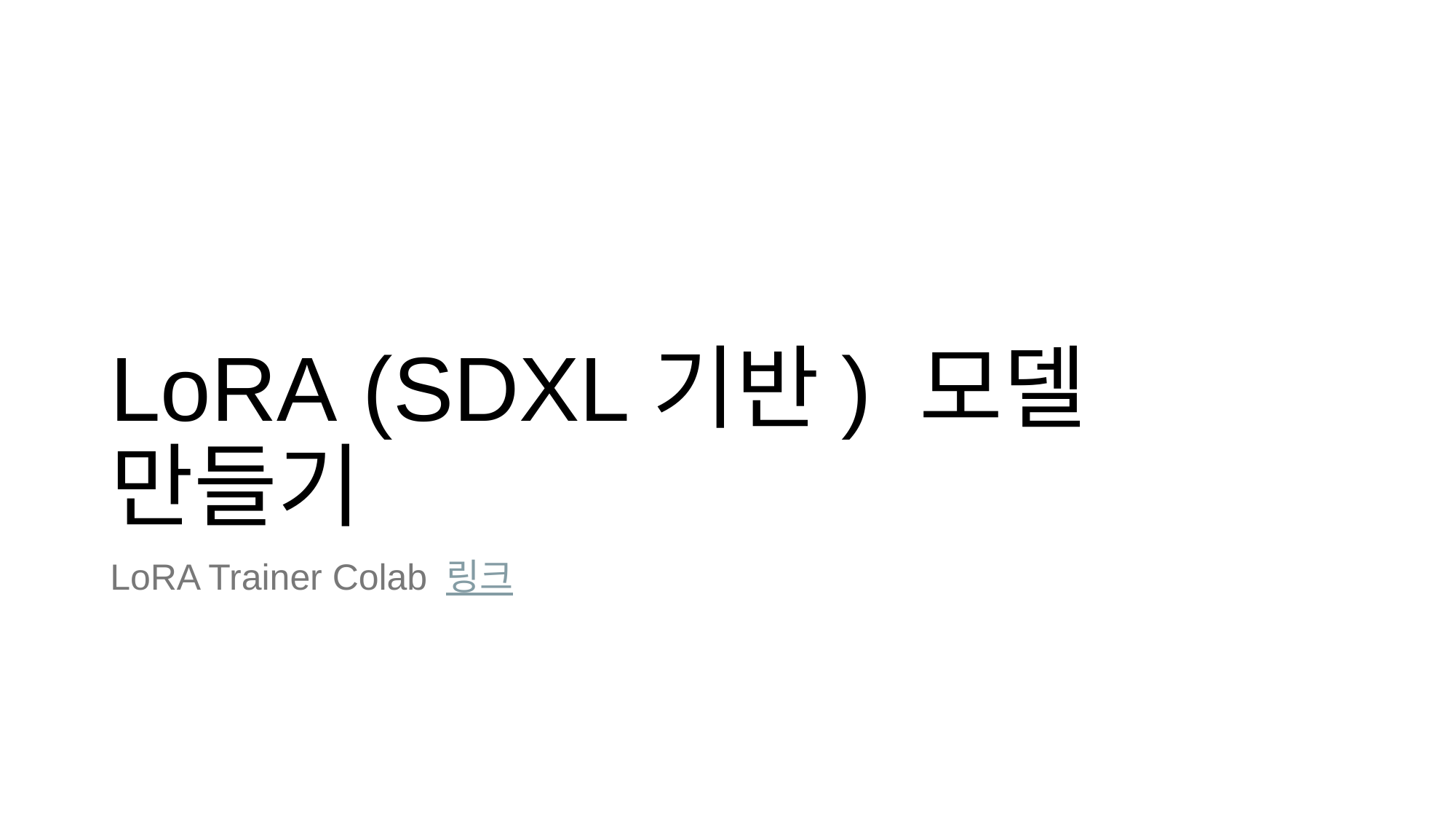

# LoRA (SDXL기반) 모델 만들기
LoRA Trainer Colab 링크